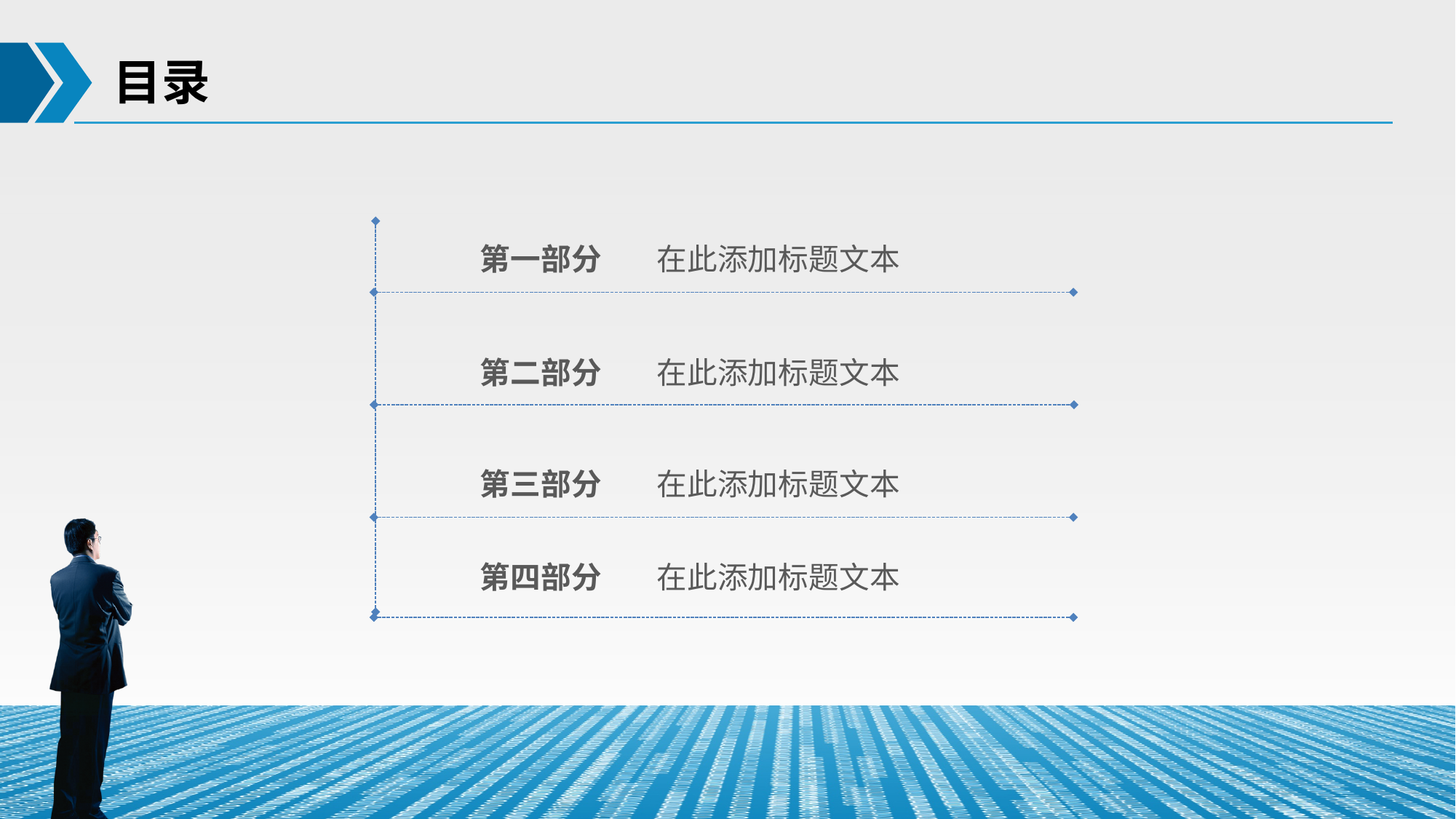

目录
第一部分        在此添加标题文本
第二部分        在此添加标题文本
第三部分        在此添加标题文本
第四部分        在此添加标题文本